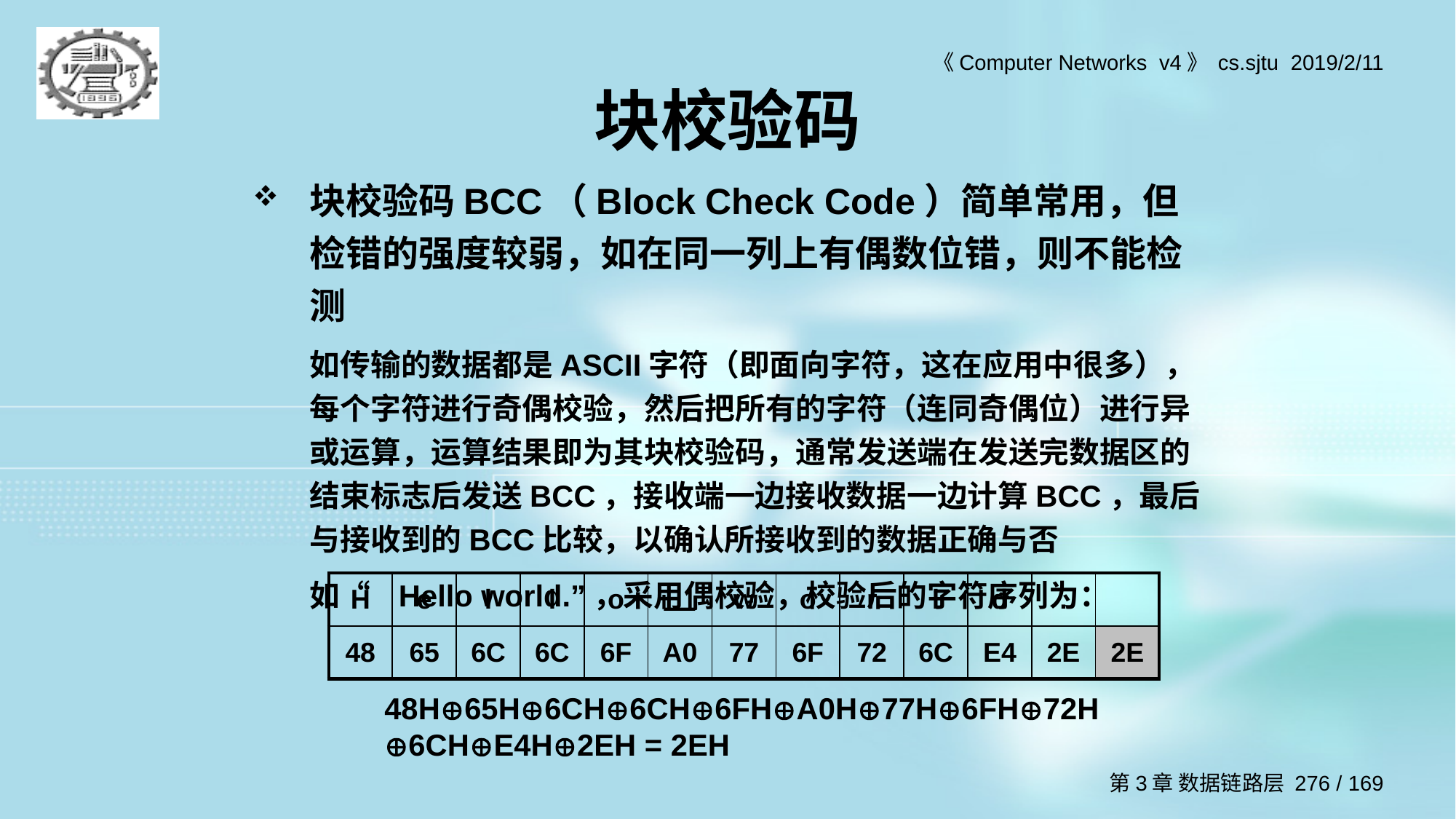

# 块校验码
块校验码BCC（Block Check Code）简单常用，但检错的强度较弱，如在同一列上有偶数位错，则不能检测
	如传输的数据都是ASCII字符（即面向字符，这在应用中很多），每个字符进行奇偶校验，然后把所有的字符（连同奇偶位）进行异或运算，运算结果即为其块校验码，通常发送端在发送完数据区的结束标志后发送BCC，接收端一边接收数据一边计算BCC，最后与接收到的BCC比较，以确认所接收到的数据正确与否
	如“   Hello world.”，采用偶校验，校验后的字符序列为：
| H | e | l | l | o |  | w | o | r | l | d | . |  |
| --- | --- | --- | --- | --- | --- | --- | --- | --- | --- | --- | --- | --- |
| 48 | 65 | 6C | 6C | 6F | A0 | 77 | 6F | 72 | 6C | E4 | 2E | 2E |

48H⊕65H⊕6CH⊕6CH⊕6FH⊕A0H⊕77H⊕6FH⊕72H⊕6CH⊕E4H⊕2EH = 2EH